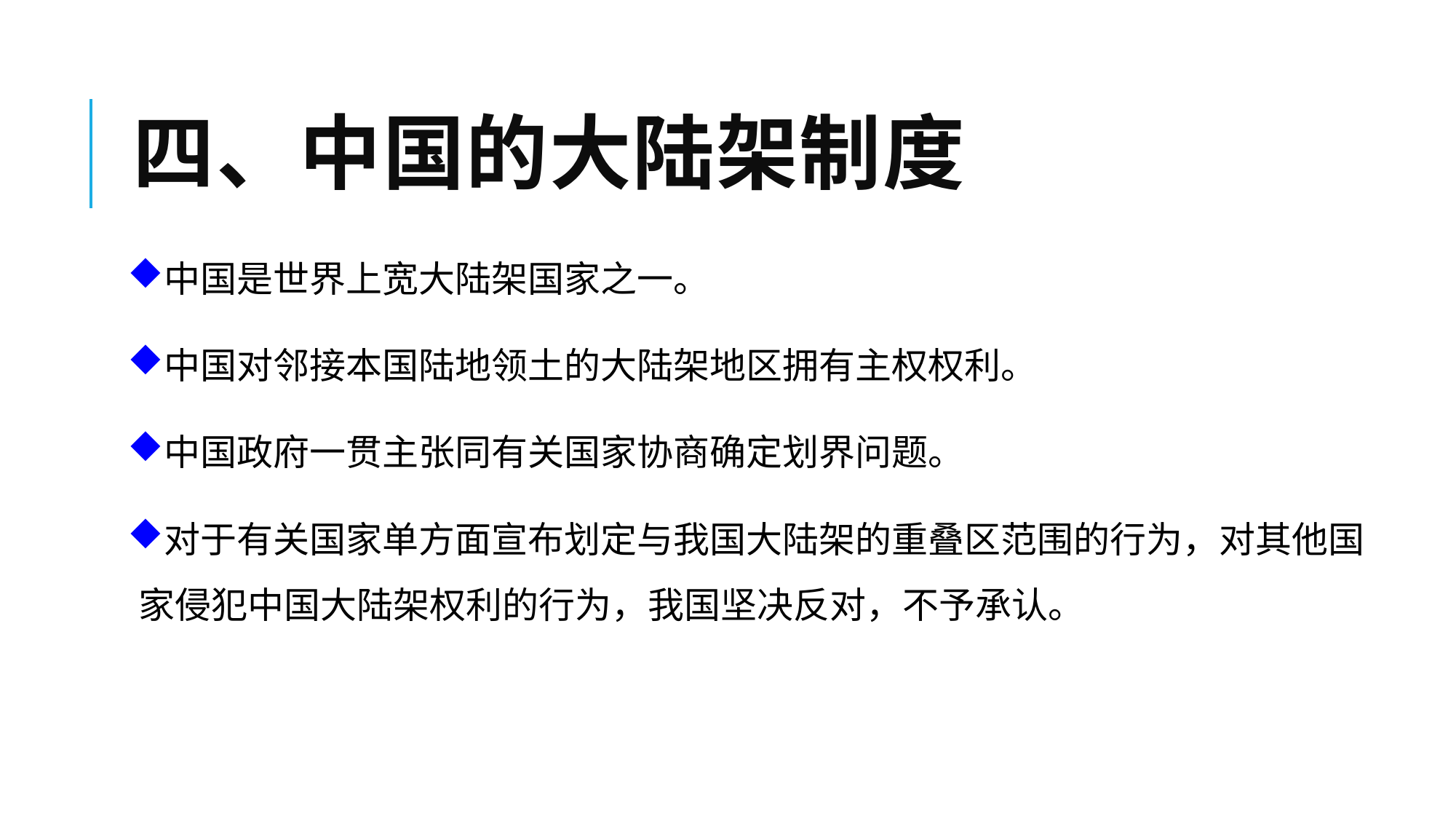

# 四、中国的大陆架制度
中国是世界上宽大陆架国家之一。
中国对邻接本国陆地领土的大陆架地区拥有主权权利。
中国政府一贯主张同有关国家协商确定划界问题。
对于有关国家单方面宣布划定与我国大陆架的重叠区范围的行为，对其他国家侵犯中国大陆架权利的行为，我国坚决反对，不予承认。